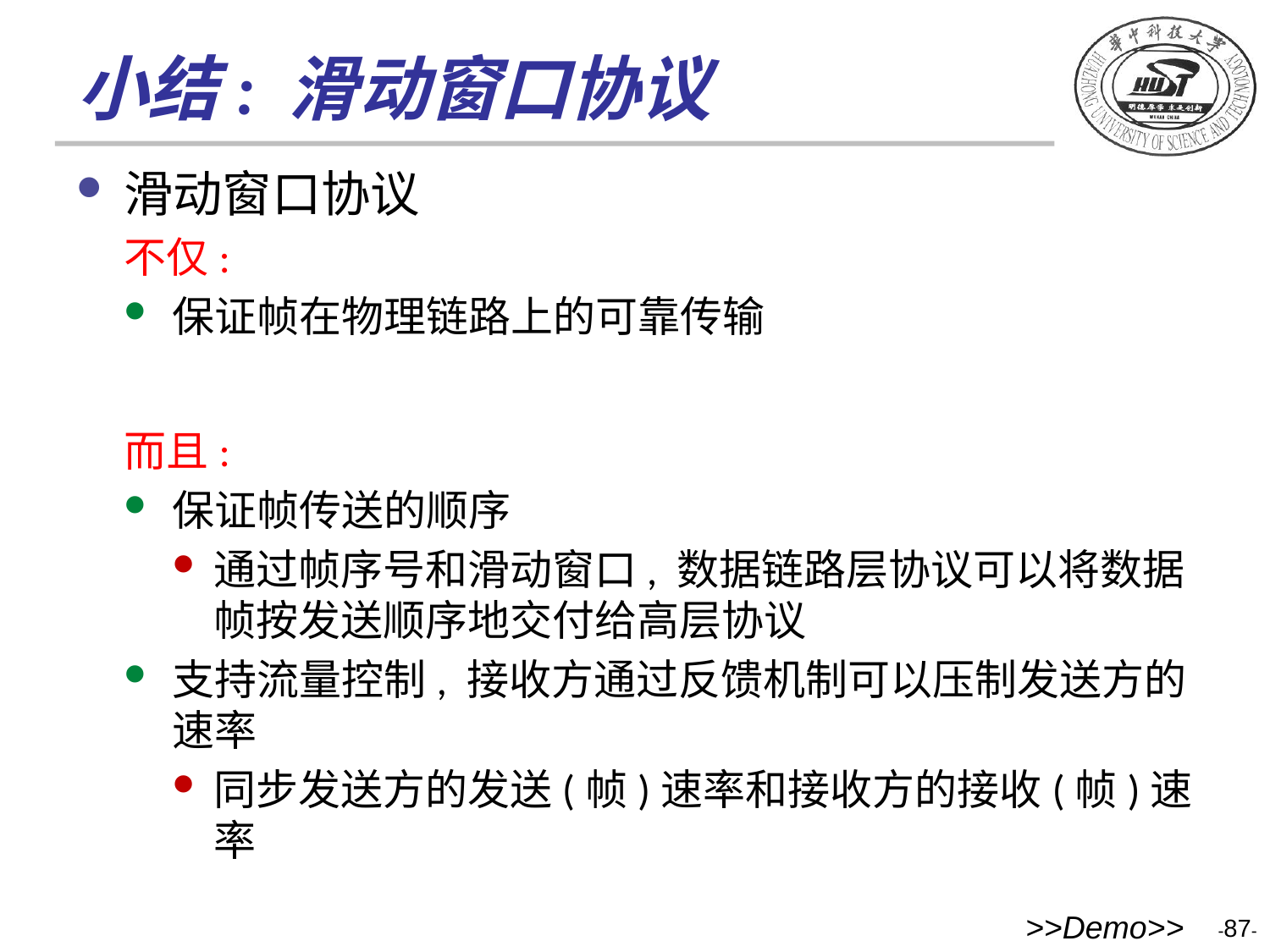

# 小结: 滑动窗口协议
滑动窗口协议
不仅:
保证帧在物理链路上的可靠传输

而且:
保证帧传送的顺序
通过帧序号和滑动窗口, 数据链路层协议可以将数据帧按发送顺序地交付给高层协议
支持流量控制, 接收方通过反馈机制可以压制发送方的速率
同步发送方的发送(帧)速率和接收方的接收(帧)速率

>>Demo>>
-87-